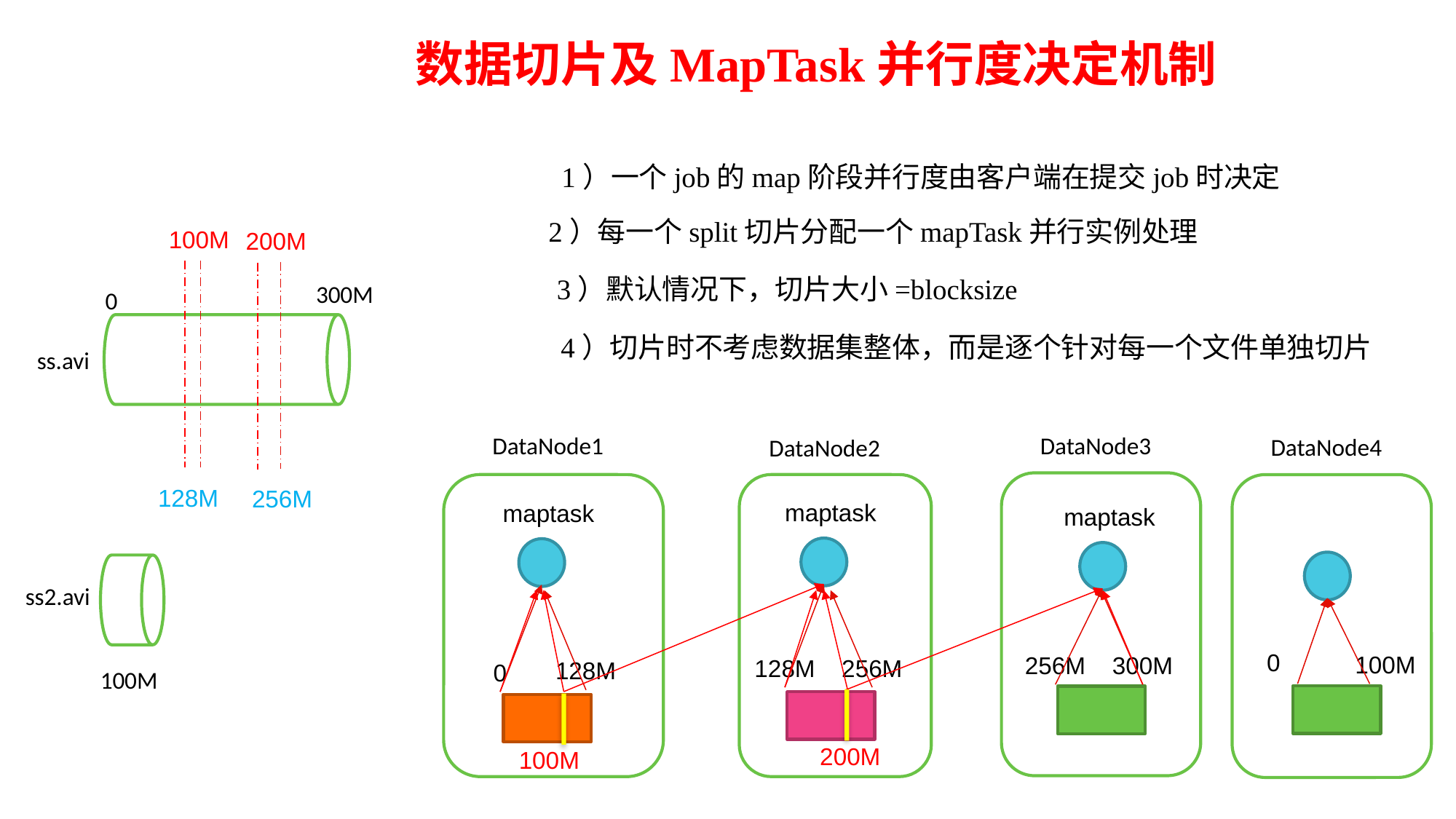

数据切片及MapTask并行度决定机制
1）一个job的map阶段并行度由客户端在提交job时决定
2）每一个split切片分配一个mapTask并行实例处理
100M
200M

3）默认情况下，切片大小=blocksize
300M
0
4）切片时不考虑数据集整体，而是逐个针对每一个文件单独切片
ss.avi
DataNode1
DataNode3
DataNode4
DataNode2

128M
256M
maptask
maptask
maptask

ss2.avi
0
100M
256M
300M
128M
256M
128M
0
100M

200M
100M